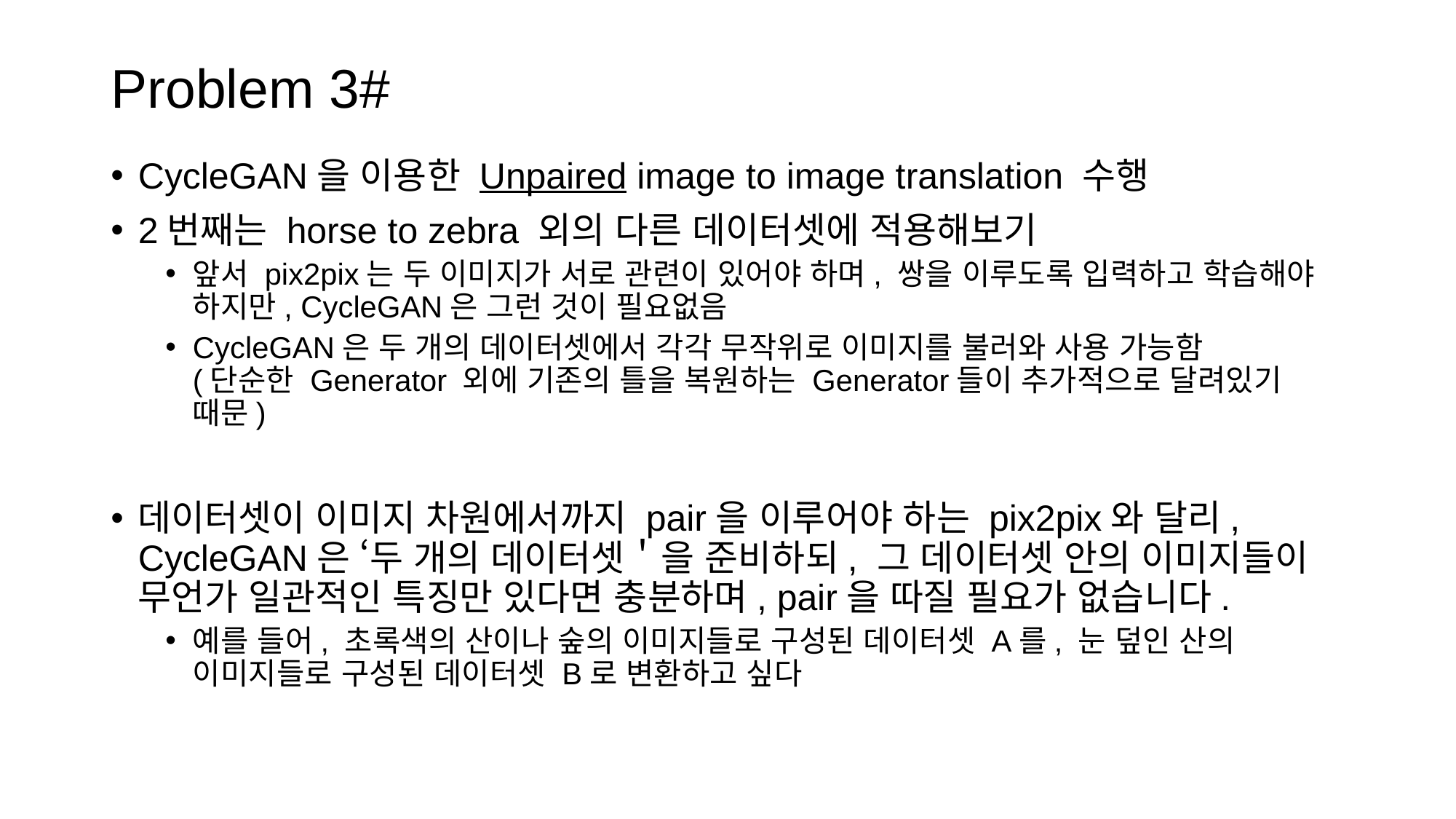

# Problem 3#
CycleGAN을 이용한 Unpaired image to image translation 수행
2번째는 horse to zebra 외의 다른 데이터셋에 적용해보기
앞서 pix2pix는 두 이미지가 서로 관련이 있어야 하며, 쌍을 이루도록 입력하고 학습해야 하지만, CycleGAN은 그런 것이 필요없음
CycleGAN은 두 개의 데이터셋에서 각각 무작위로 이미지를 불러와 사용 가능함
(단순한 Generator 외에 기존의 틀을 복원하는 Generator들이 추가적으로 달려있기 때문)

데이터셋이 이미지 차원에서까지 pair을 이루어야 하는 pix2pix와 달리, CycleGAN은 ‘두 개의 데이터셋＇을 준비하되, 그 데이터셋 안의 이미지들이 무언가 일관적인 특징만 있다면 충분하며, pair을 따질 필요가 없습니다.
예를 들어, 초록색의 산이나 숲의 이미지들로 구성된 데이터셋 A를, 눈 덮인 산의 이미지들로 구성된 데이터셋 B로 변환하고 싶다